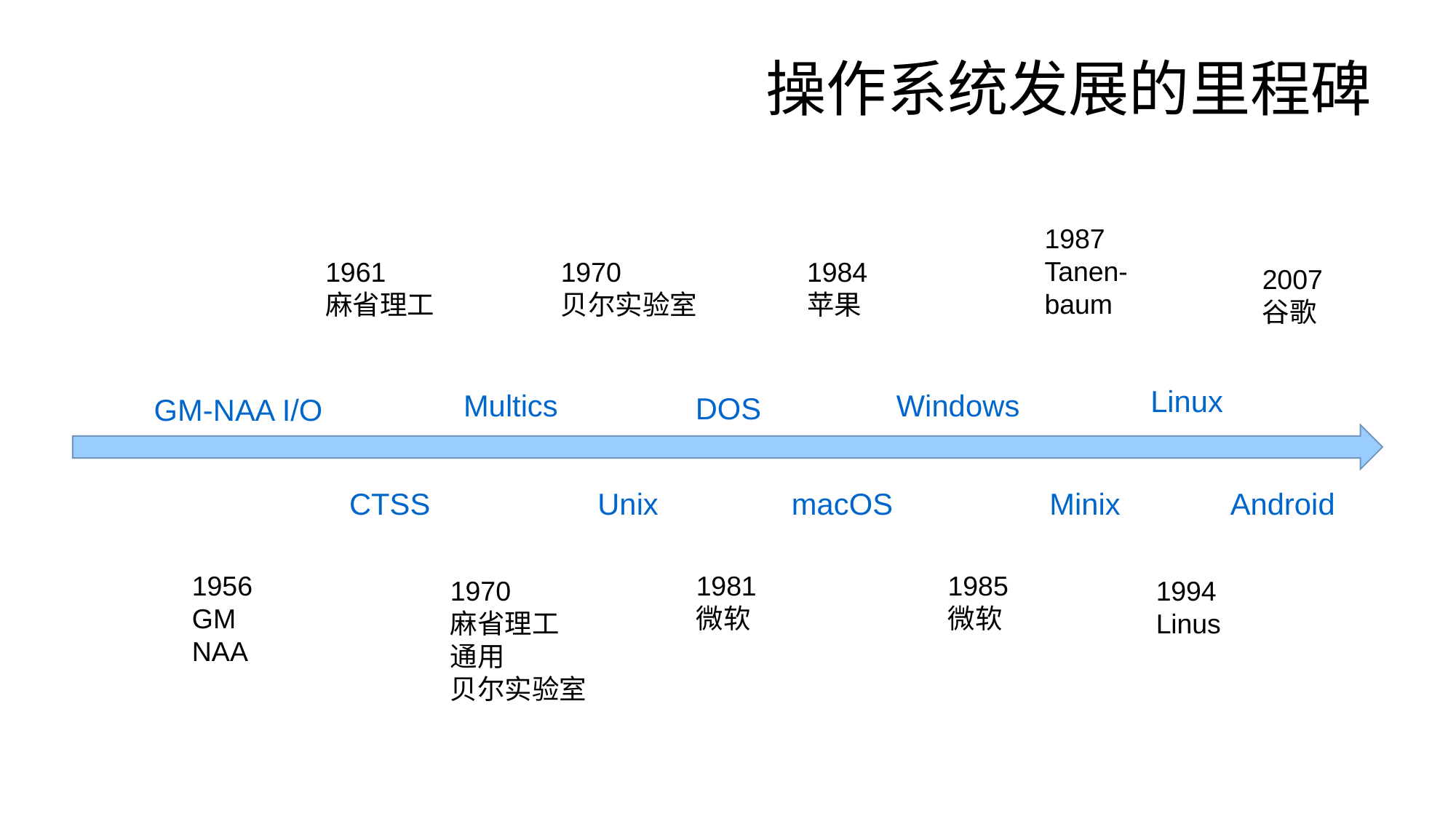

# 操作系统发展的里程碑
1987
Tanen-
baum
1961
麻省理工
1970
贝尔实验室
1984
苹果
2007谷歌
Linux
1994
Linus
Multics
Windows
DOS
GM-NAA I/O

macOS
Minix
CTSS
Unix
Android
1956
GM
NAA
1981
微软
1985
微软
1970
麻省理工
通用
贝尔实验室